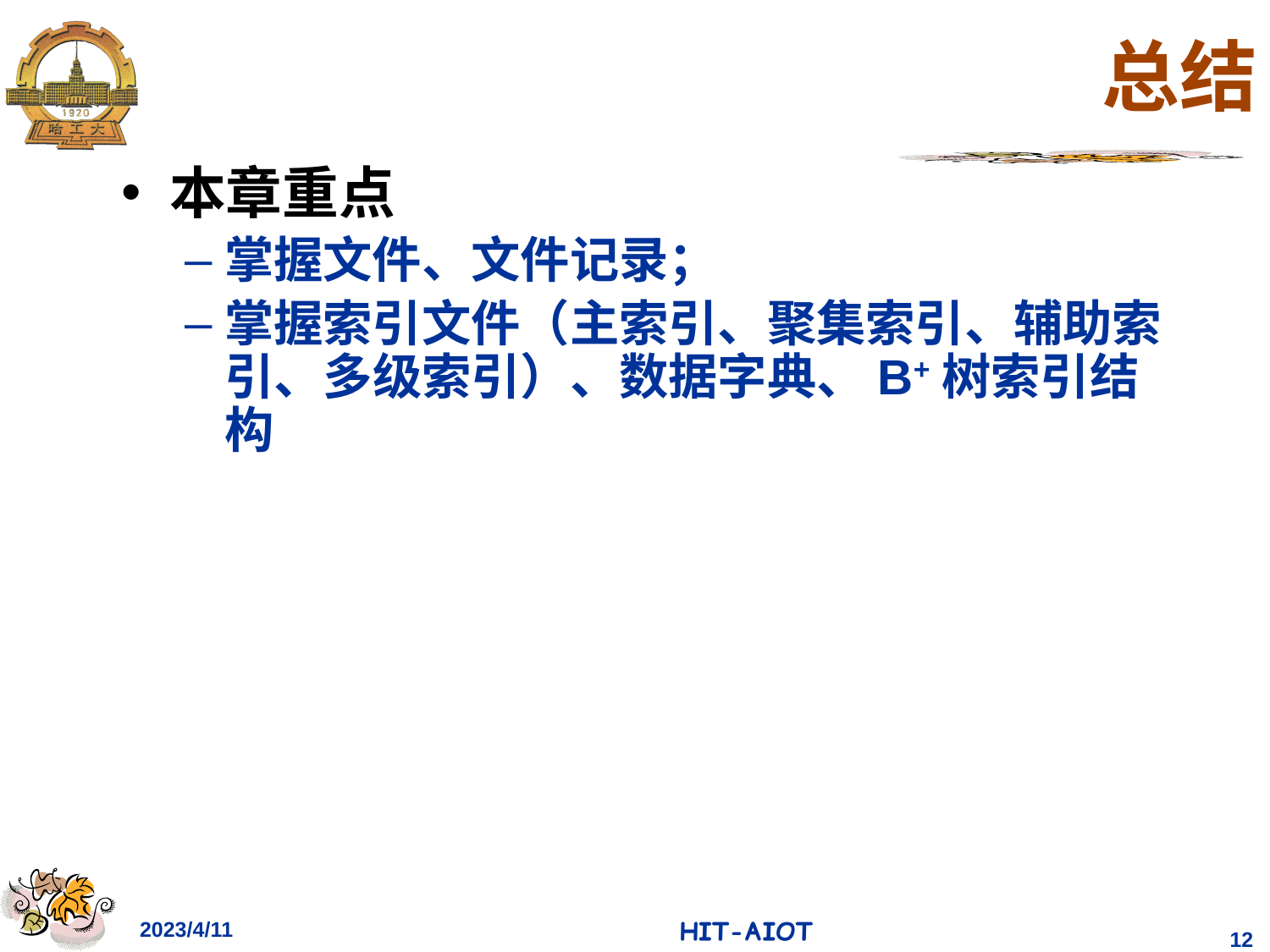

# 总结
本章重点
掌握文件、文件记录；
掌握索引文件（主索引、聚集索引、辅助索引、多级索引）、数据字典、B+树索引结构

2023/4/11
HIT-AIOT
120